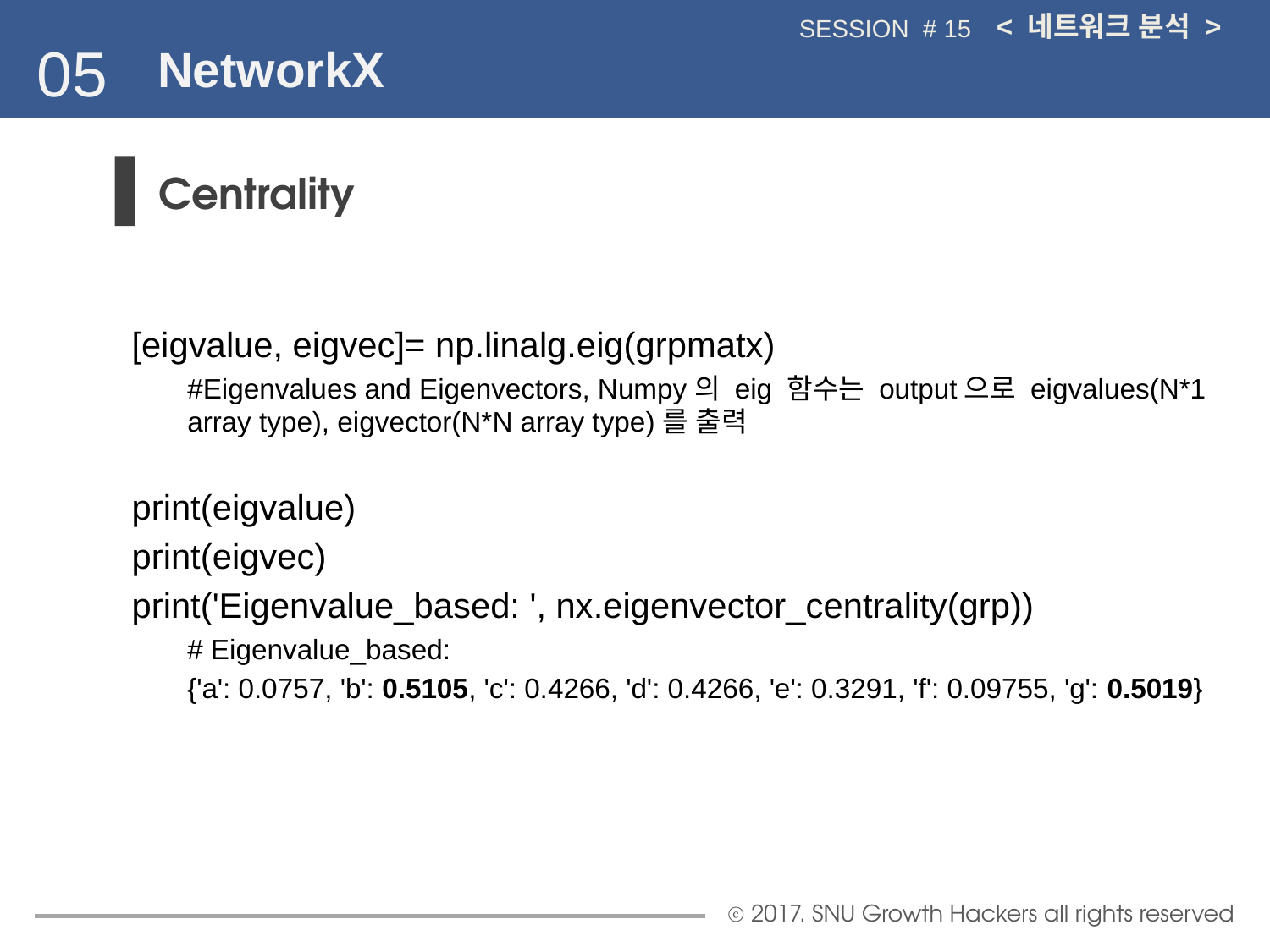

< 네트워크 분석 >
SESSION  # 15
05
NetworkX

Centrality
[eigvalue, eigvec]= np.linalg.eig(grpmatx)
#Eigenvalues and Eigenvectors, Numpy의 eig 함수는 output으로 eigvalues(N*1 array type), eigvector(N*N array type)를 출력

print(eigvalue)
print(eigvec)
print('Eigenvalue_based: ', nx.eigenvector_centrality(grp))
# Eigenvalue_based:
{'a': 0.0757, 'b': 0.5105, 'c': 0.4266, 'd': 0.4266, 'e': 0.3291, 'f': 0.09755, 'g': 0.5019}
ⓒ 2017. SNU Growth Hackers all rights reserved